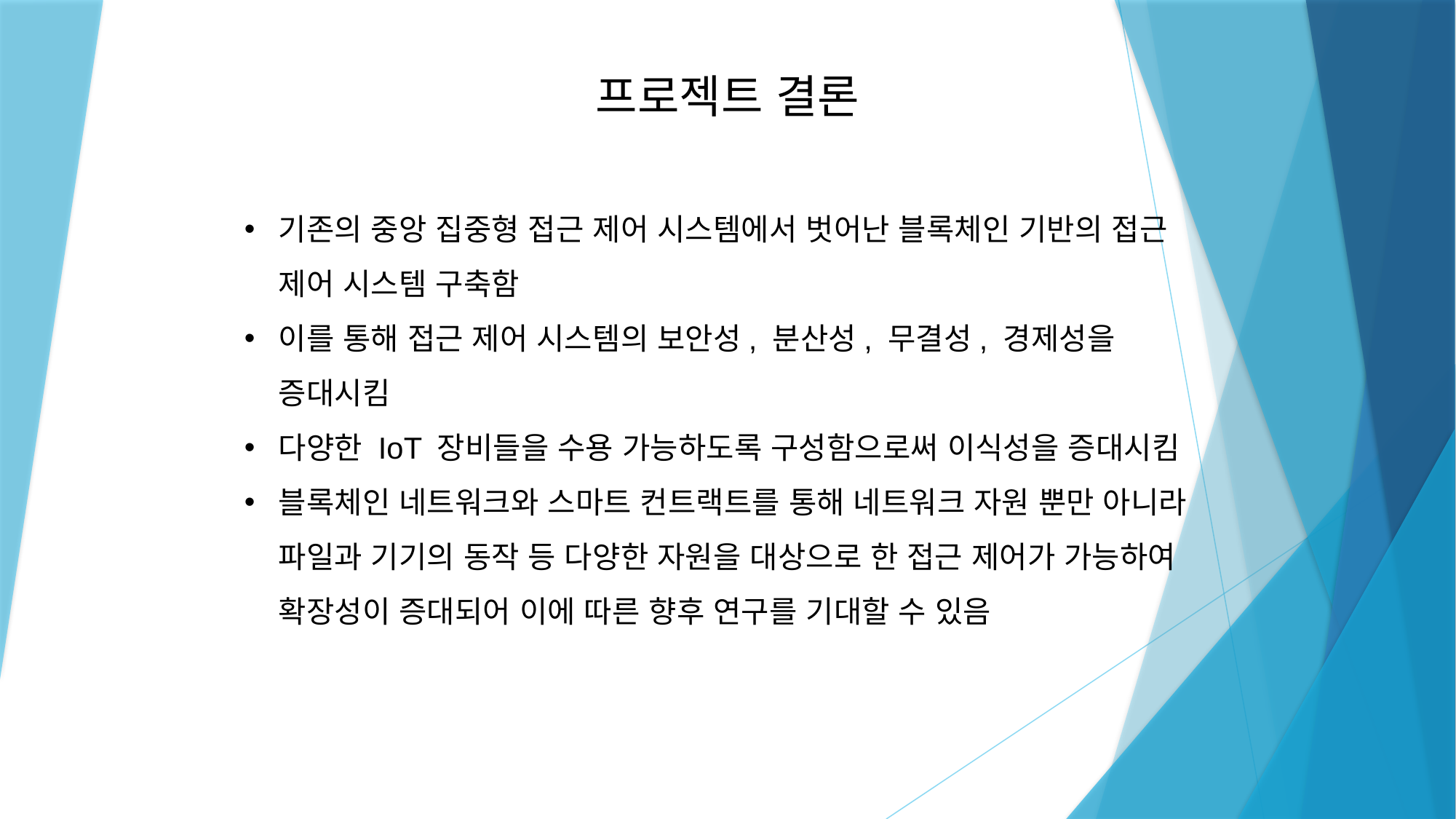

프로젝트 결론
기존의 중앙 집중형 접근 제어 시스템에서 벗어난 블록체인 기반의 접근 제어 시스템 구축함
이를 통해 접근 제어 시스템의 보안성, 분산성, 무결성, 경제성을 증대시킴
다양한 IoT 장비들을 수용 가능하도록 구성함으로써 이식성을 증대시킴
블록체인 네트워크와 스마트 컨트랙트를 통해 네트워크 자원 뿐만 아니라 파일과 기기의 동작 등 다양한 자원을 대상으로 한 접근 제어가 가능하여 확장성이 증대되어 이에 따른 향후 연구를 기대할 수 있음